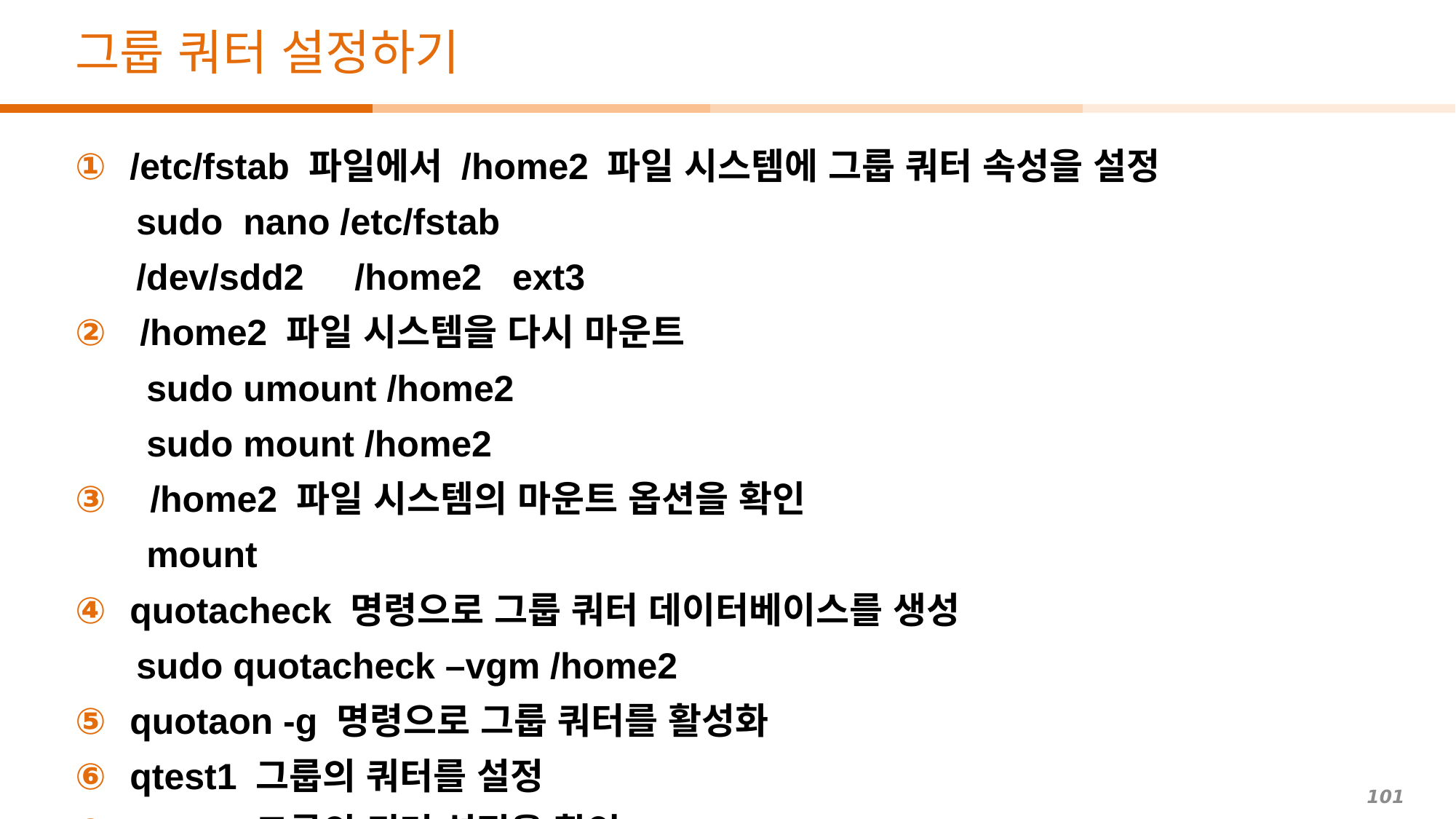

# 그룹 쿼터 설정하기
/etc/fstab 파일에서 /home2 파일 시스템에 그룹 쿼터 속성을 설정
      sudo  nano /etc/fstab
      /dev/sdd2     /home2   ext3
 /home2 파일 시스템을 다시 마운트
       sudo umount /home2
       sudo mount /home2
  /home2 파일 시스템의 마운트 옵션을 확인
       mount
quotacheck 명령으로 그룹 쿼터 데이터베이스를 생성
      sudo quotacheck –vgm /home2
quotaon -g 명령으로 그룹 쿼터를 활성화
qtest1 그룹의 쿼터를 설정
qtest1 그룹의 쿼터 설정을 확인